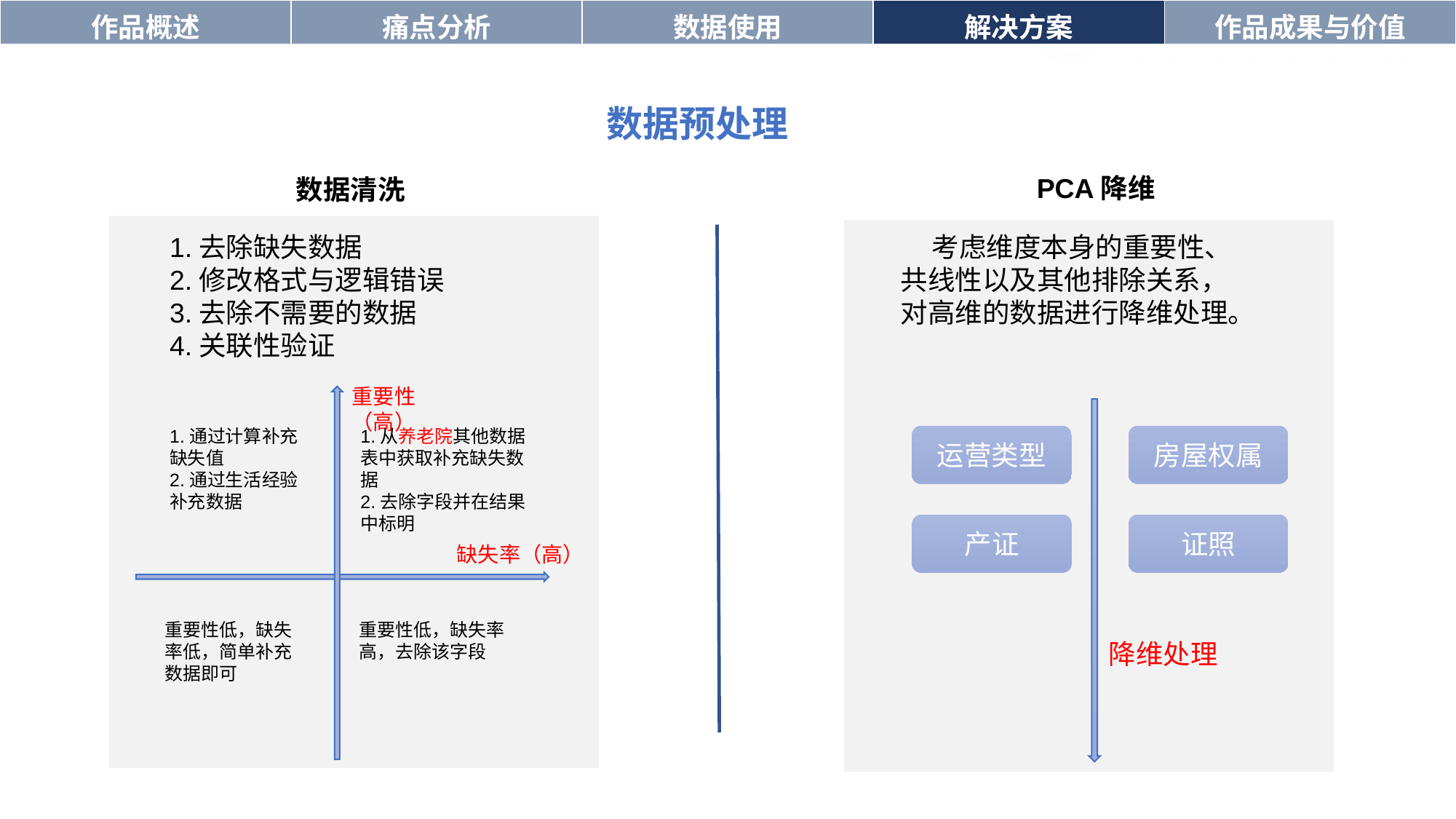

| 作品概述 | 痛点分析 | 数据使用 | 解决方案 | 作品成果与价值 |
| --- | --- | --- | --- | --- |
数据预处理
PCA降维
数据清洗

    考虑维度本身的重要性、共线性以及其他排除关系，对高维的数据进行降维处理。
1.去除缺失数据
2.修改格式与逻辑错误
3.去除不需要的数据
4.关联性验证
重要性（高）

1.通过计算补充缺失值
2.通过生活经验补充数据
1.从养老院其他数据表中获取补充缺失数据
2.去除字段并在结果中标明
运营类型
房屋权属
产证
证照
缺失率（高）

重要性低，缺失率低，简单补充数据即可
重要性低，缺失率高，去除该字段
降维处理